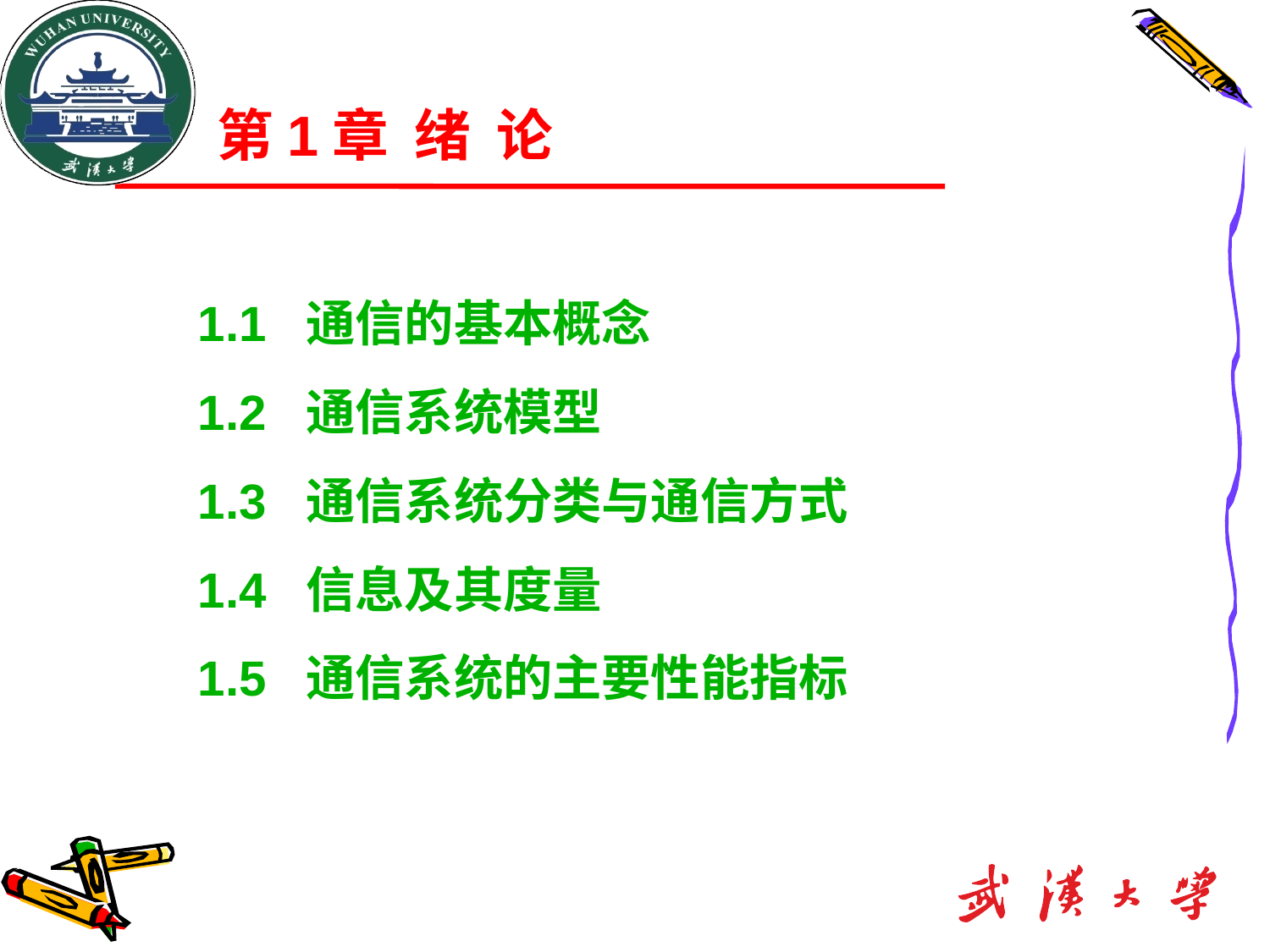

第1章  绪  论
1.1  通信的基本概念
1.2  通信系统模型
1.3  通信系统分类与通信方式
1.4  信息及其度量
1.5  通信系统的主要性能指标